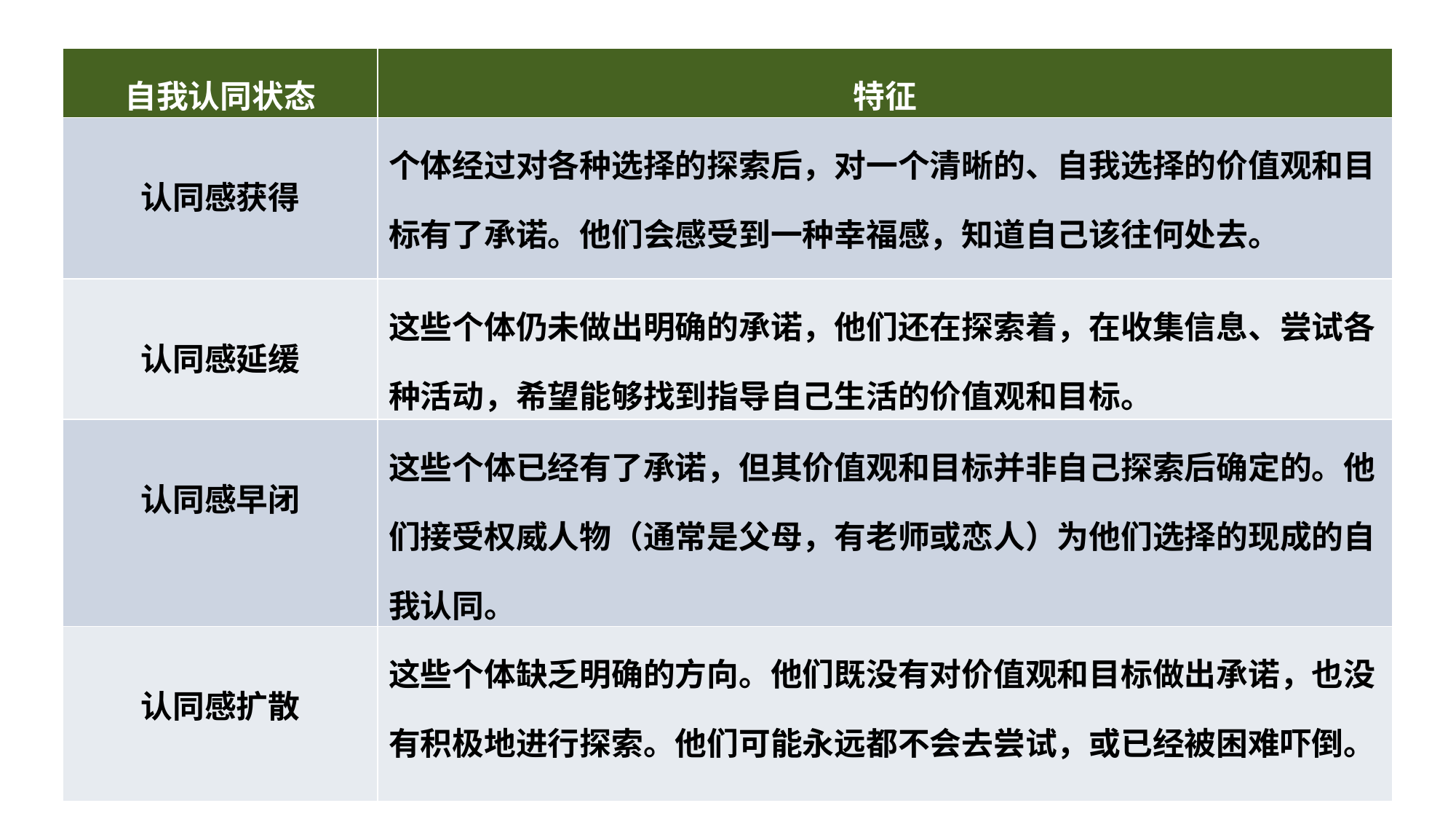

| 自我认同状态 | 特征 |
| --- | --- |
| 认同感获得 | 个体经过对各种选择的探索后，对一个清晰的、自我选择的价值观和目标有了承诺。他们会感受到一种幸福感，知道自己该往何处去。 |
| 认同感延缓 | 这些个体仍未做出明确的承诺，他们还在探索着，在收集信息、尝试各种活动，希望能够找到指导自己生活的价值观和目标。 |
| 认同感早闭 | 这些个体已经有了承诺，但其价值观和目标并非自己探索后确定的。他们接受权威人物（通常是父母，有老师或恋人）为他们选择的现成的自我认同。 |
| 认同感扩散 | 这些个体缺乏明确的方向。他们既没有对价值观和目标做出承诺，也没有积极地进行探索。他们可能永远都不会去尝试，或已经被困难吓倒。 |